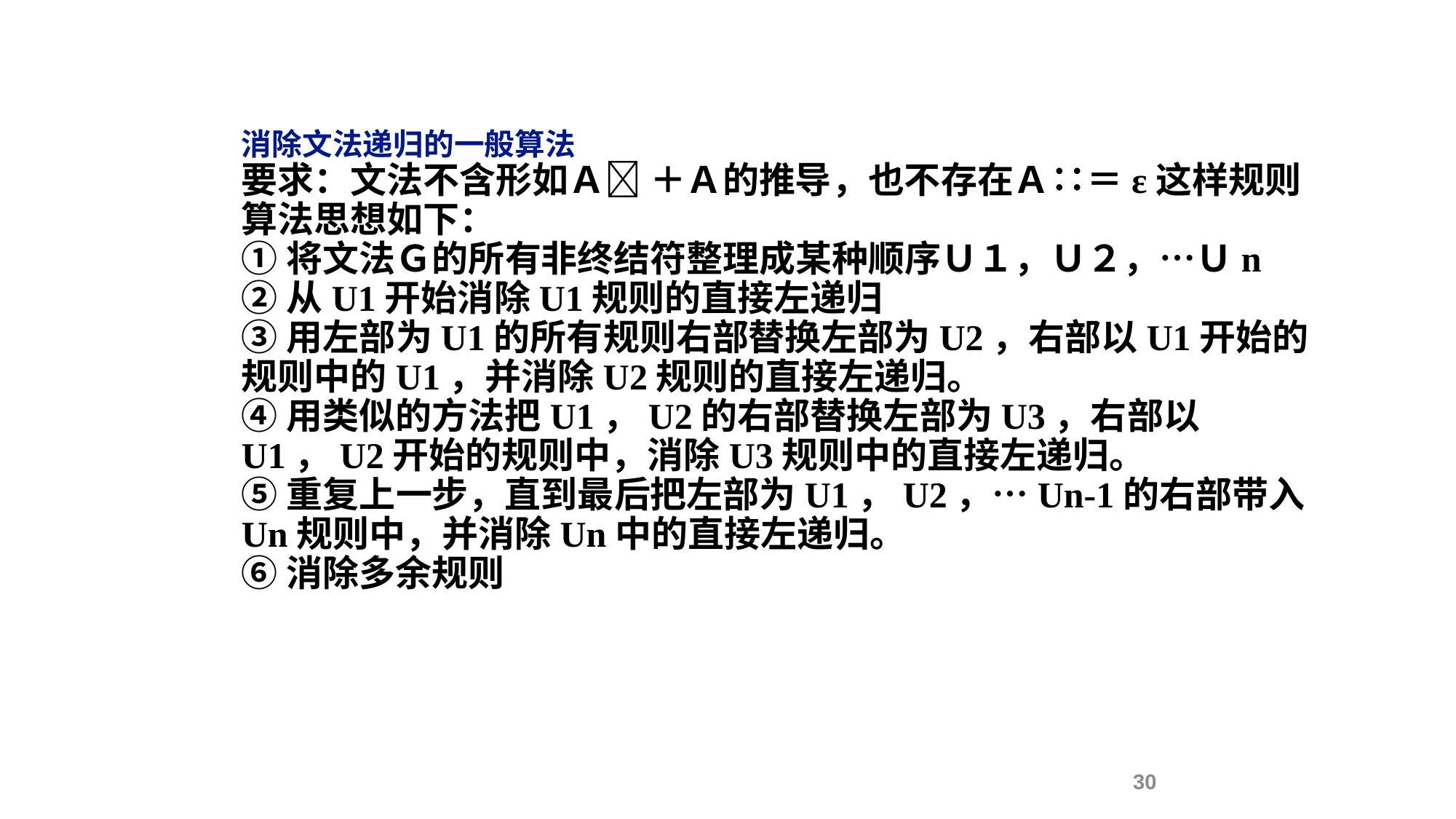

消除文法递归的一般算法
要求：文法不含形如Ａ⇒ ＋Ａ的推导，也不存在Ａ∷＝ε这样规则
算法思想如下：
①将文法Ｇ的所有非终结符整理成某种顺序Ｕ１，Ｕ２，…Ｕn
②从U1开始消除U1规则的直接左递归
③用左部为U1的所有规则右部替换左部为U2，右部以U1开始的规则中的U1，并消除U2规则的直接左递归。
④用类似的方法把U1，U2的右部替换左部为U3，右部以U1，U2开始的规则中，消除U3规则中的直接左递归。
⑤重复上一步，直到最后把左部为U1，U2，…Un-1的右部带入Un规则中，并消除Un中的直接左递归。
⑥消除多余规则
30